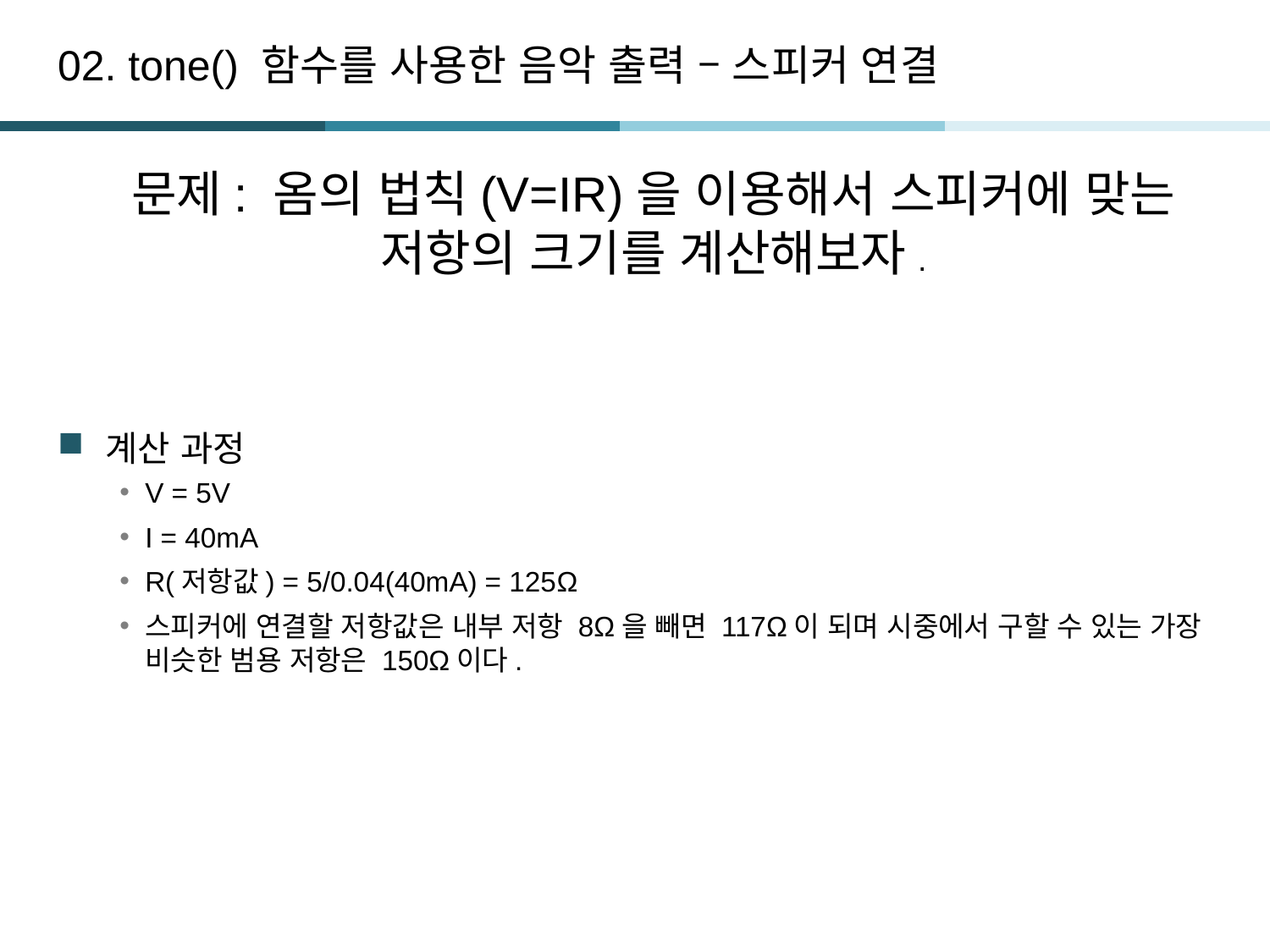

# 02. tone() 함수를 사용한 음악 출력 – 스피커 연결
문제: 옴의 법칙(V=IR)을 이용해서 스피커에 맞는 저항의 크기를 계산해보자.

계산 과정
V = 5V
I = 40mA
R(저항값) = 5/0.04(40mA) = 125Ω
스피커에 연결할 저항값은 내부 저항 8Ω을 빼면 117Ω이 되며 시중에서 구할 수 있는 가장 비슷한 범용 저항은 150Ω이다.